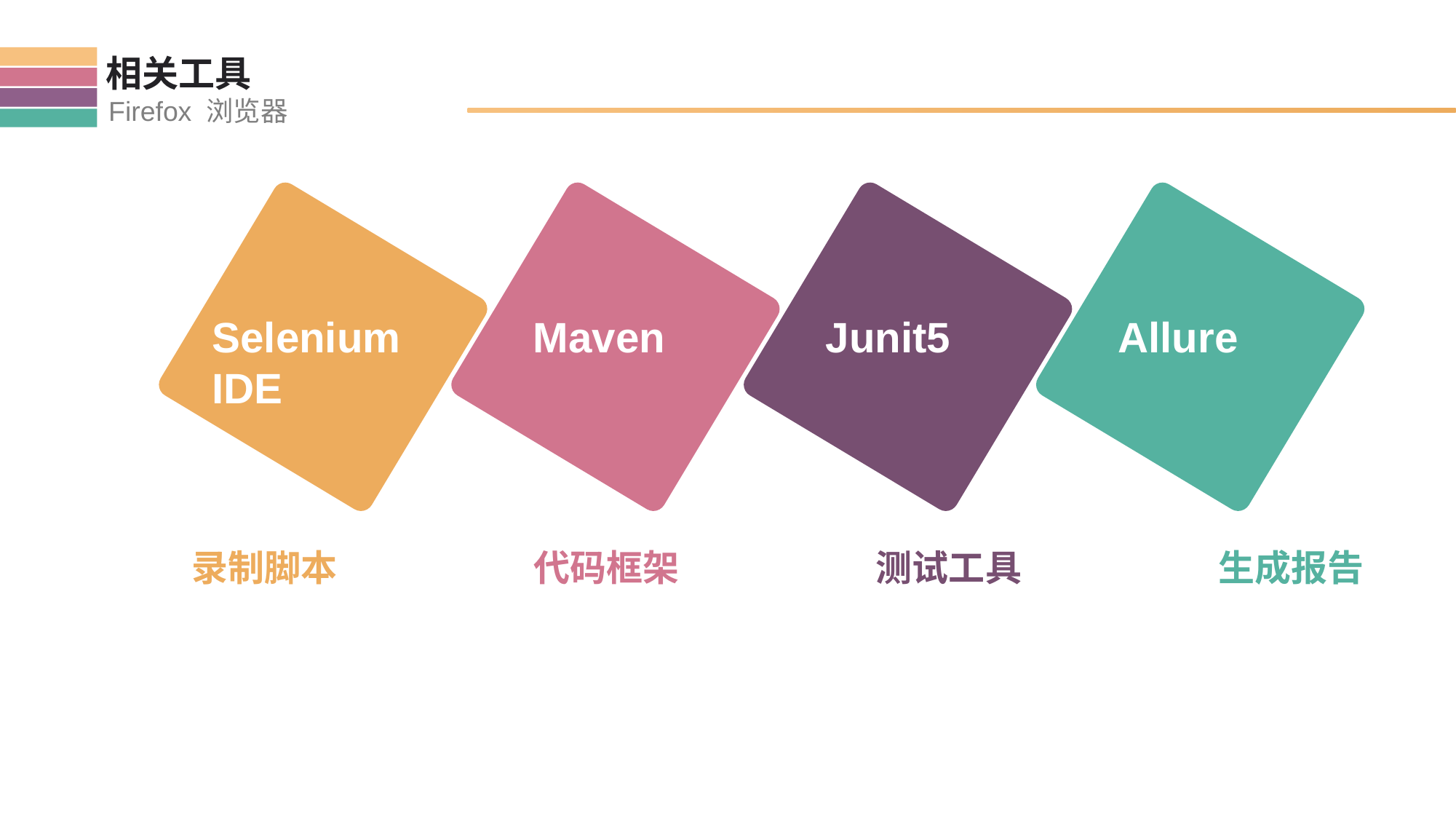

相关工具

Firefox 浏览器

Selenium IDE
Maven
Junit5
Allure
录制脚本
代码框架
测试工具
生成报告